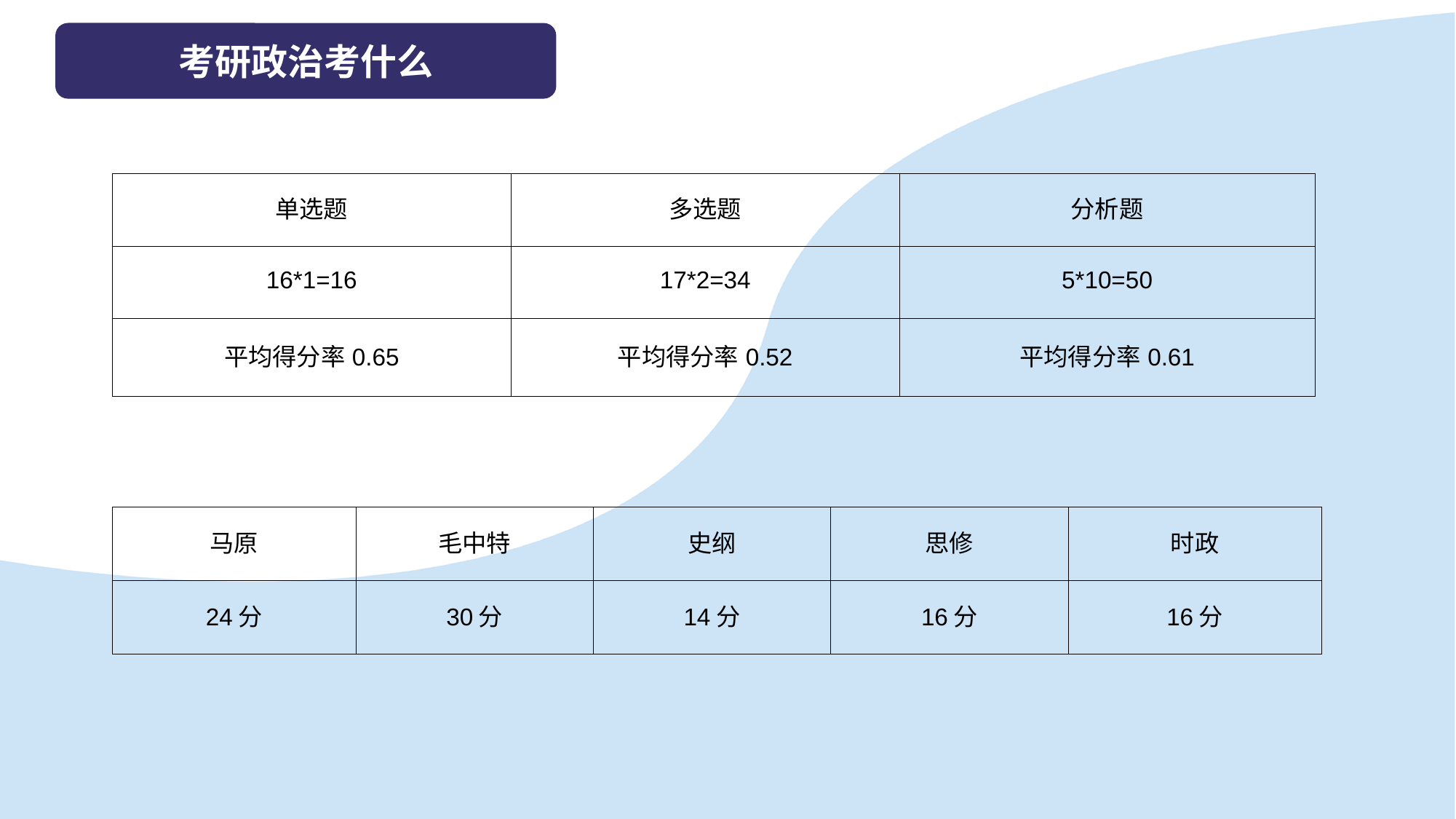

考研政治考什么
| 单选题 | 多选题 | 分析题 |
| --- | --- | --- |
| 16\*1=16 | 17\*2=34 | 5\*10=50 |
| 平均得分率0.65 | 平均得分率0.52 | 平均得分率0.61 |
| 马原 | 毛中特 | 史纲 | 思修 | 时政 |
| --- | --- | --- | --- | --- |
| 24分 | 30分 | 14分 | 16分 | 16分 |